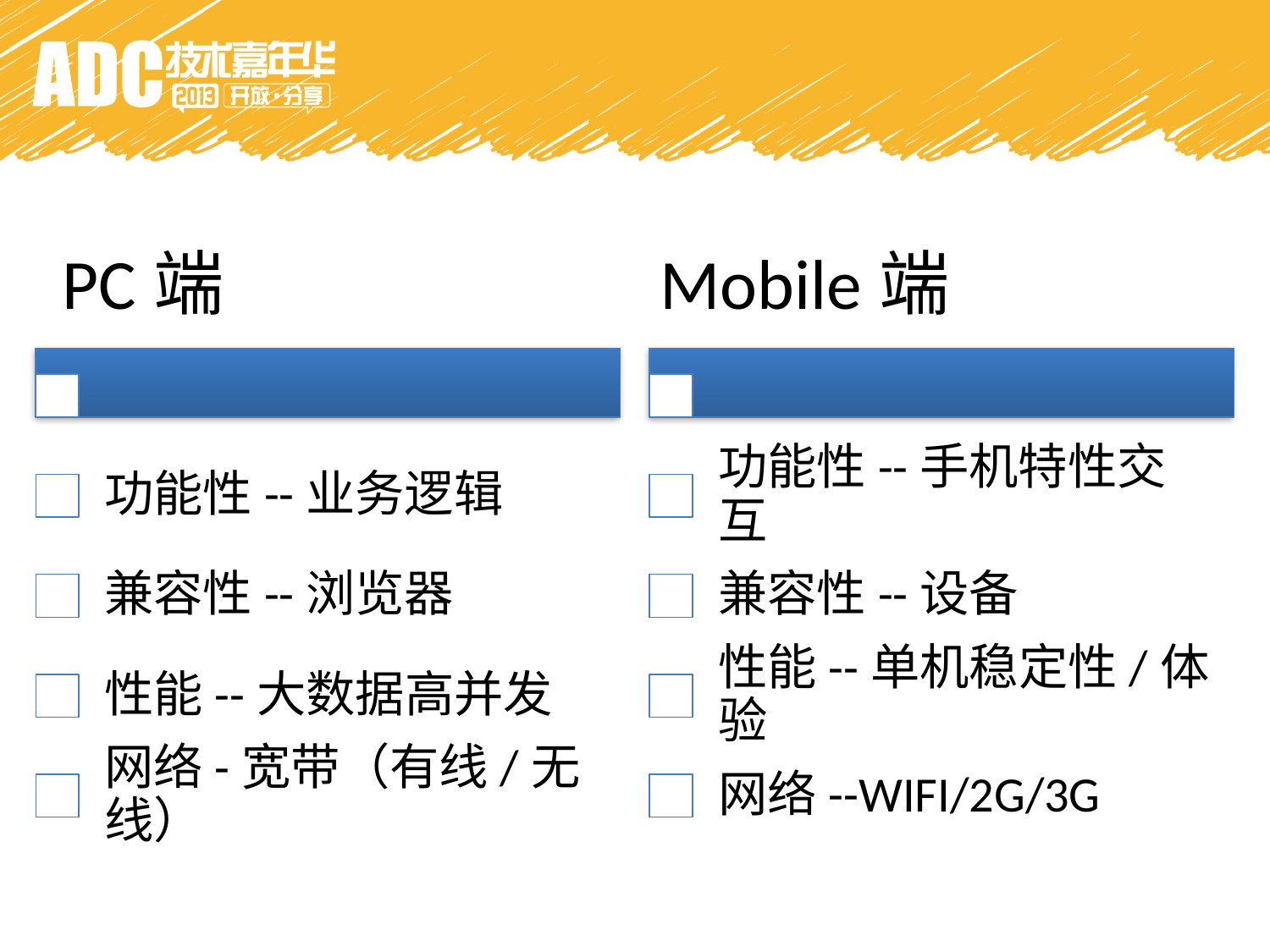

PC端

Mobile端

功能性--业务逻辑

功能性--手机特性交互

兼容性--浏览器

兼容性--设备

性能--大数据高并发

性能--单机稳定性/体验

网络-宽带（有线/无线）

网络--WIFI/2G/3G